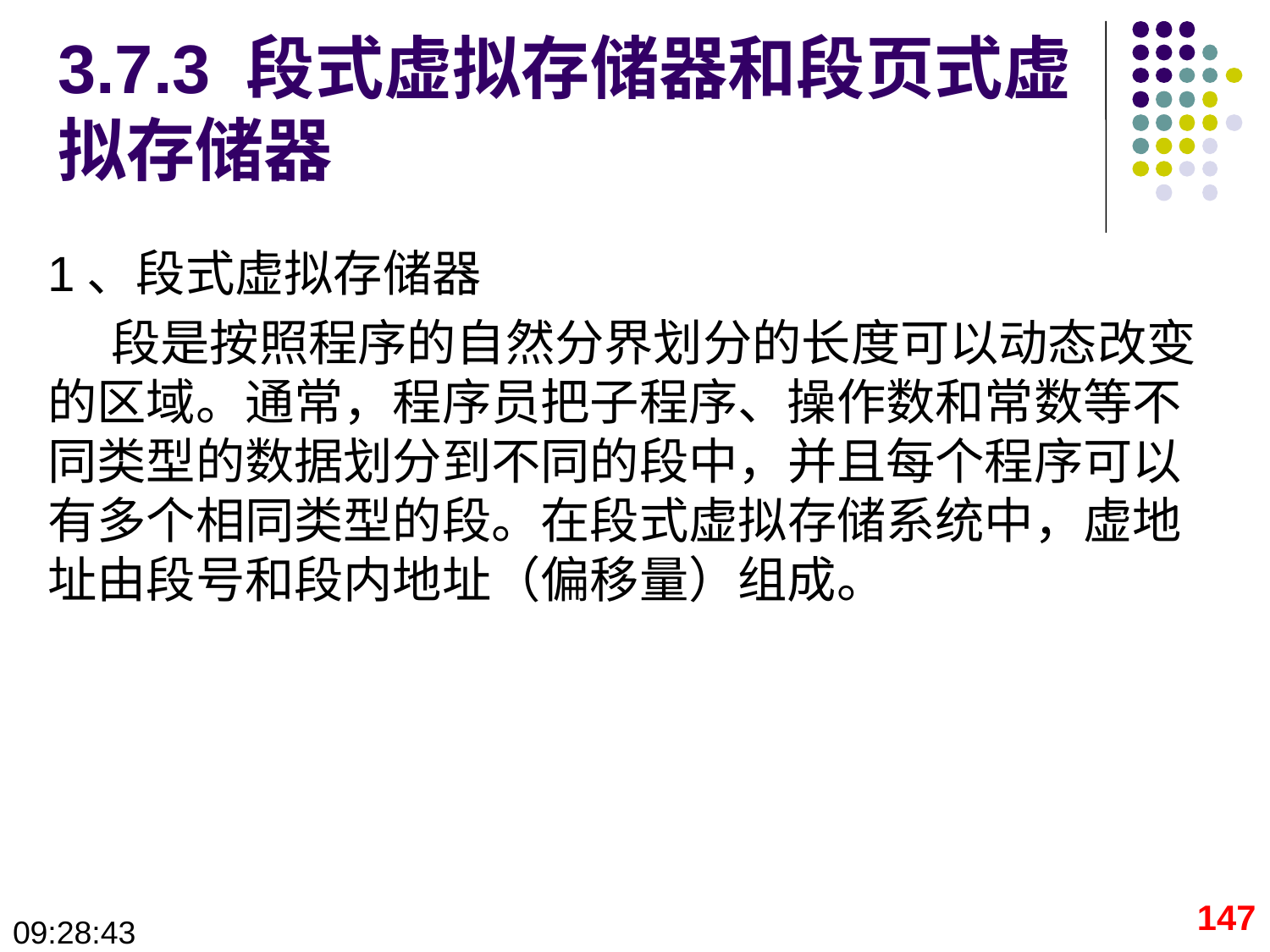

# 3.7.3 段式虚拟存储器和段页式虚拟存储器
1、段式虚拟存储器
段是按照程序的自然分界划分的长度可以动态改变的区域。通常，程序员把子程序、操作数和常数等不同类型的数据划分到不同的段中，并且每个程序可以有多个相同类型的段。在段式虚拟存储系统中，虚地址由段号和段内地址（偏移量）组成。
147
09:28:43